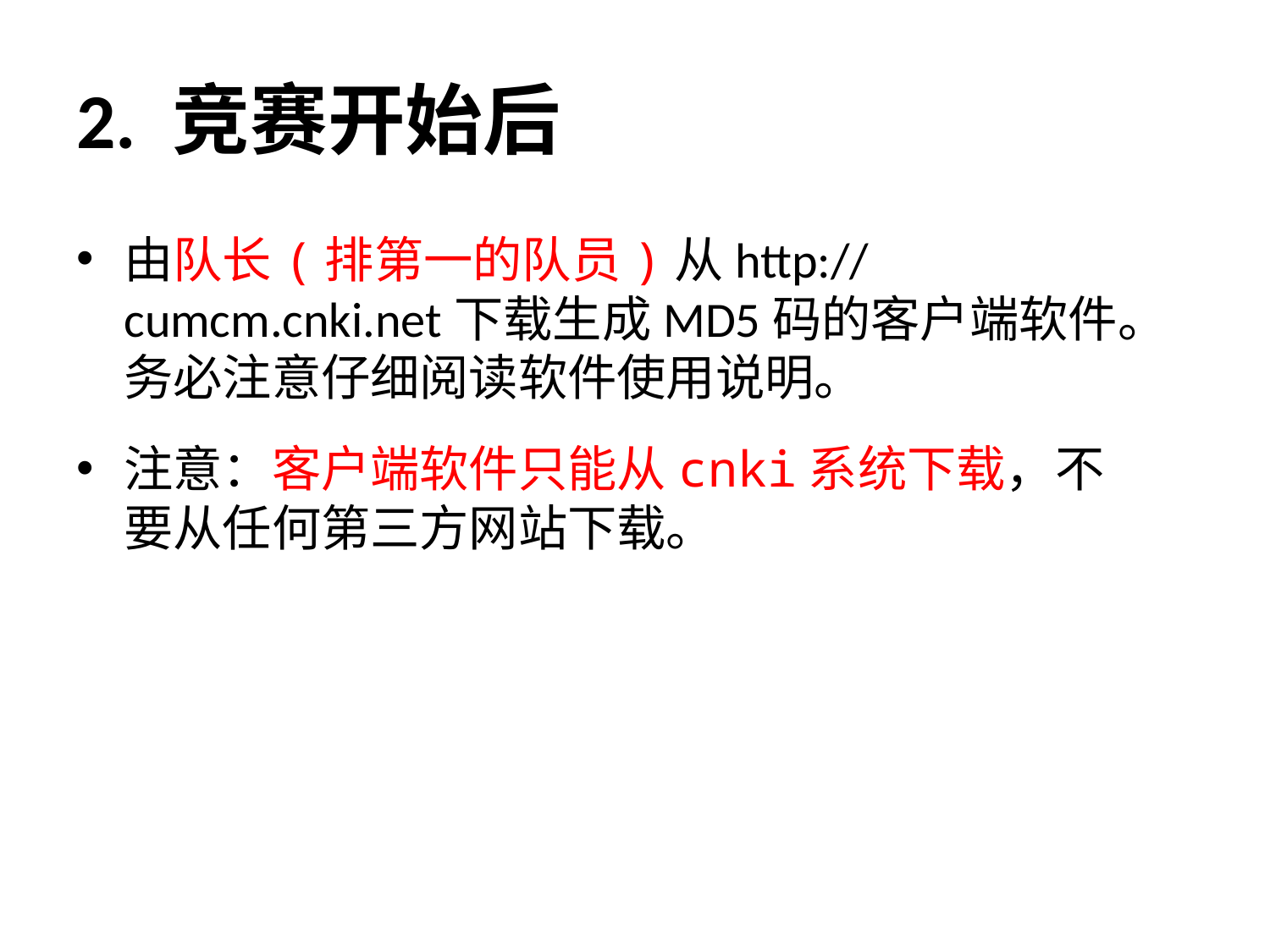

# 2. 竞赛开始后
由队长(排第一的队员)从http://cumcm.cnki.net下载生成MD5码的客户端软件。务必注意仔细阅读软件使用说明。
注意：客户端软件只能从cnki系统下载，不要从任何第三方网站下载。